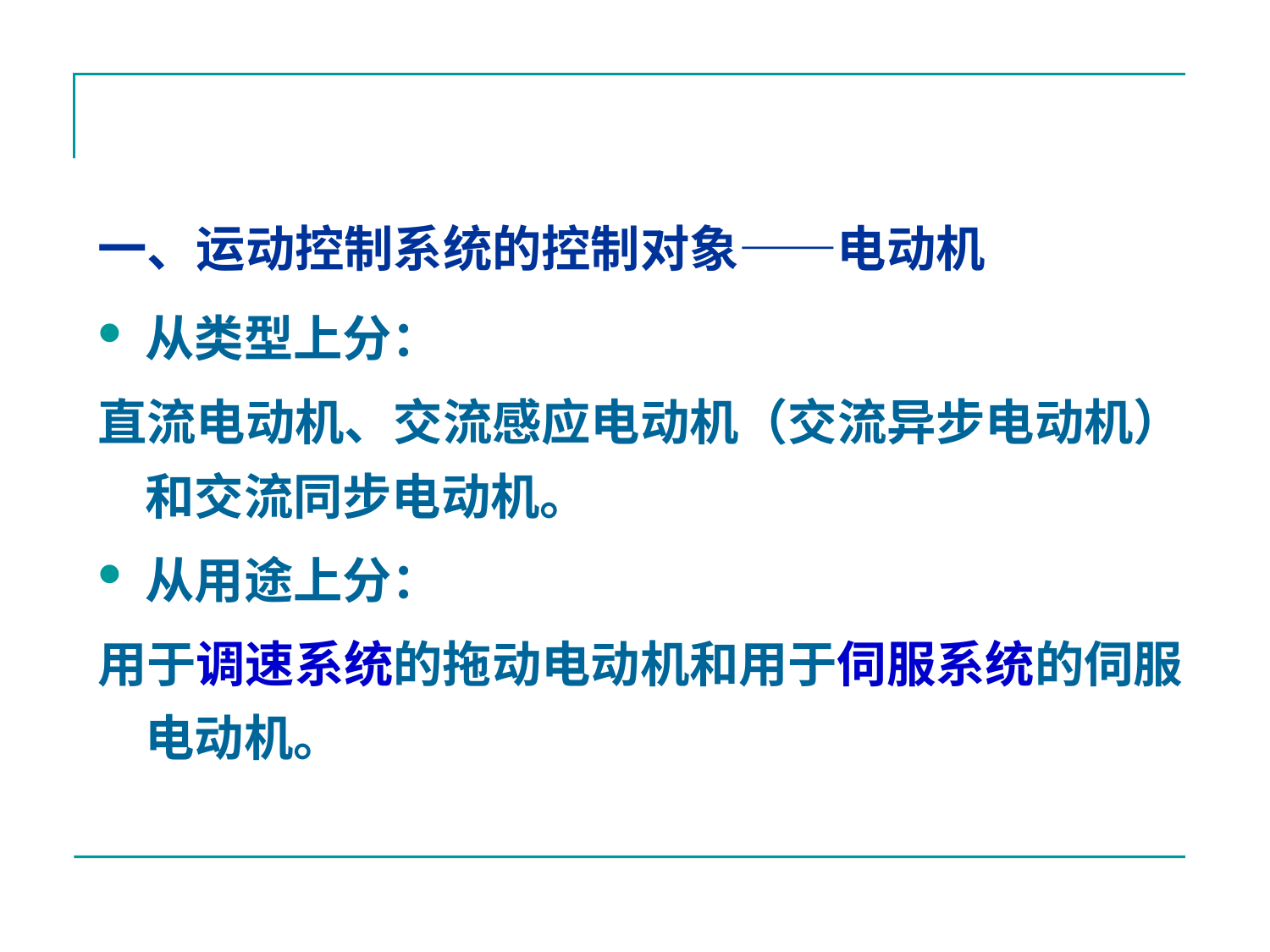

# 一、运动控制系统的控制对象——电动机
从类型上分：
直流电动机、交流感应电动机（交流异步电动机）和交流同步电动机。
从用途上分：
用于调速系统的拖动电动机和用于伺服系统的伺服电动机。